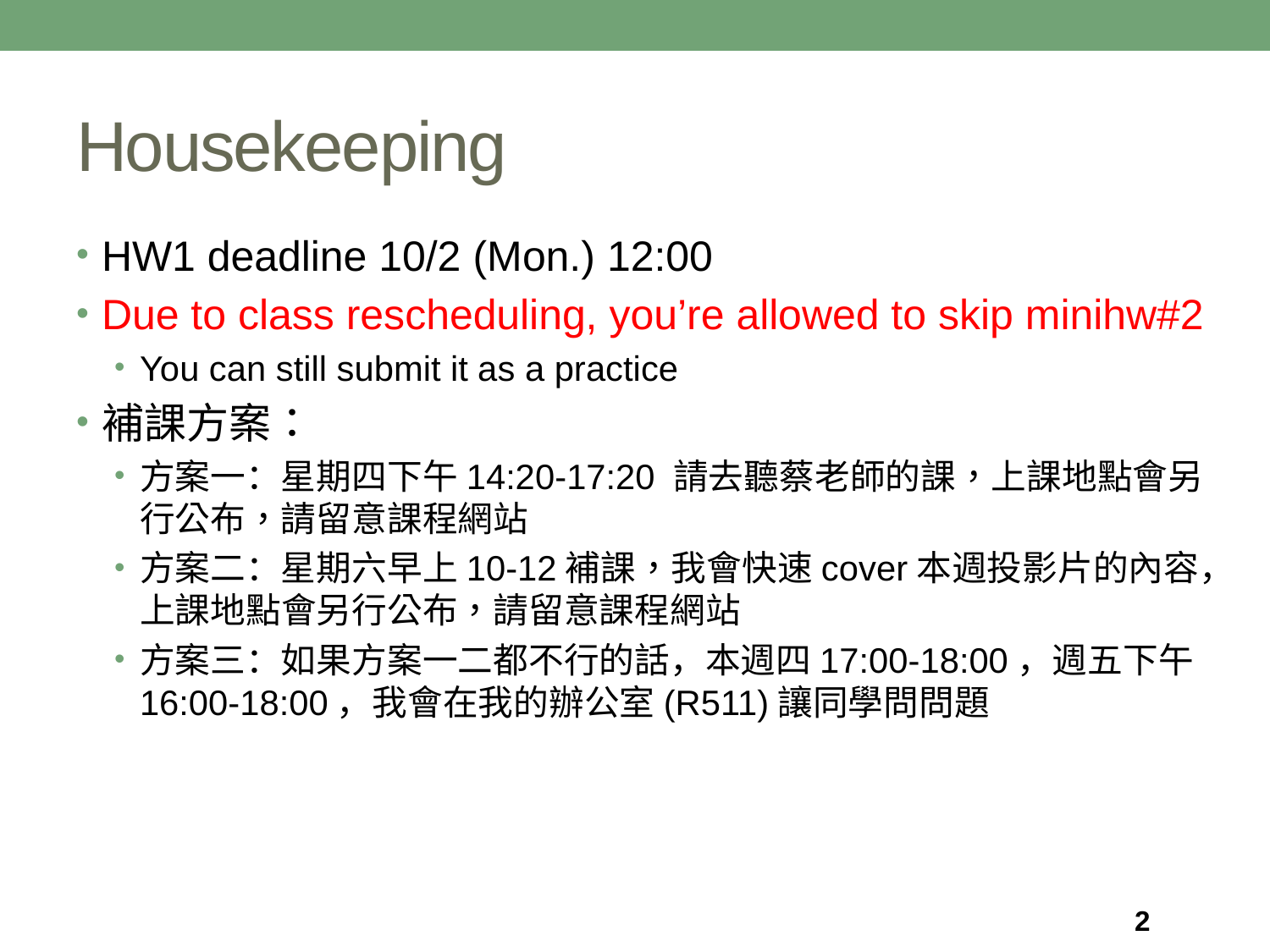

# Housekeeping
HW1 deadline 10/2 (Mon.) 12:00
Due to class rescheduling, you’re allowed to skip minihw#2
You can still submit it as a practice
補課方案：
方案一：星期四下午14:20-17:20 請去聽蔡老師的課，上課地點會另行公布，請留意課程網站
方案二：星期六早上10-12補課，我會快速cover本週投影片的內容，上課地點會另行公布，請留意課程網站
方案三：如果方案一二都不行的話，本週四17:00-18:00，週五下午16:00-18:00，我會在我的辦公室(R511)讓同學問問題

2